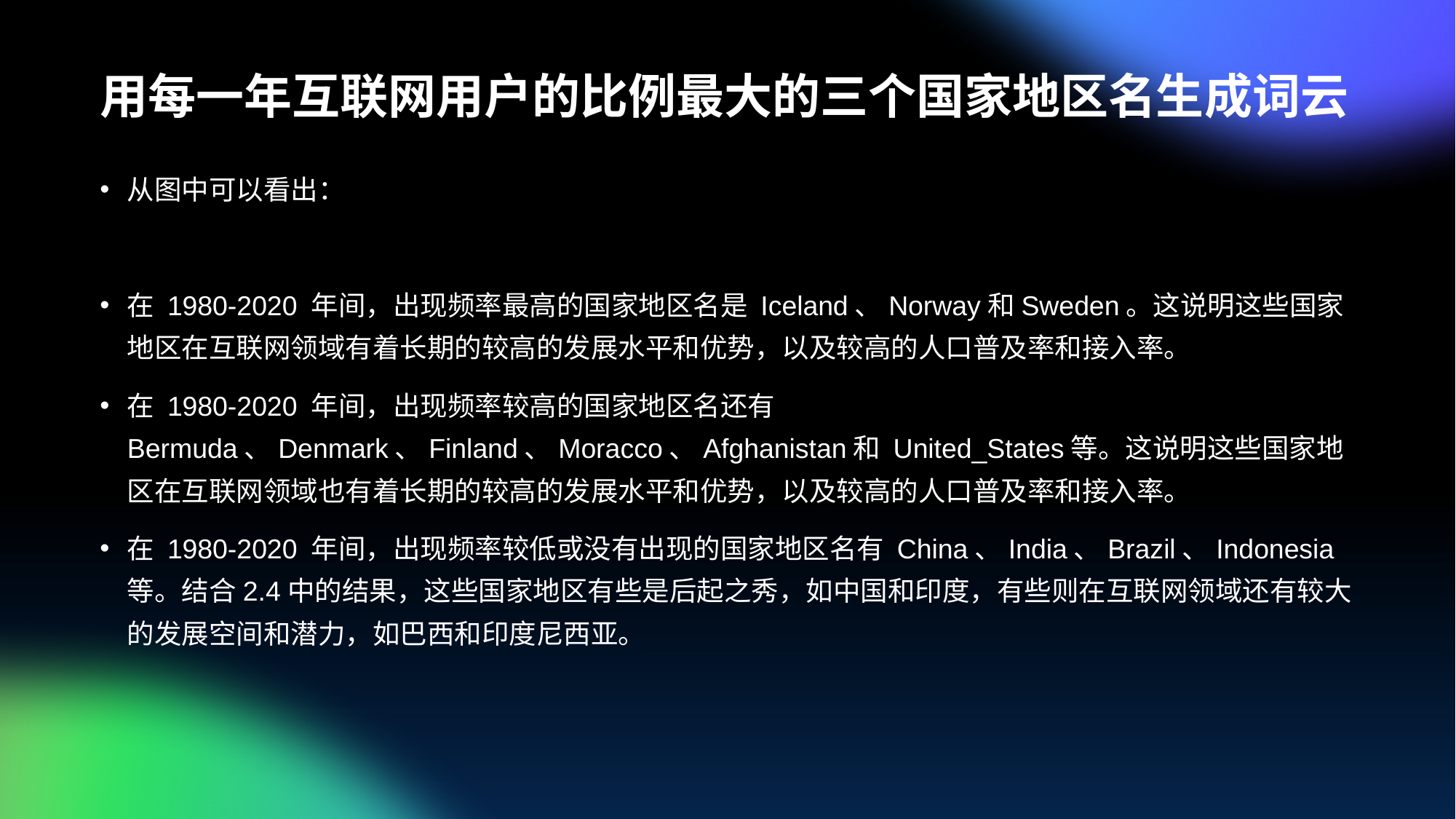

# 用每一年互联网用户的比例最大的三个国家地区名生成词云
从图中可以看出：

在 1980-2020 年间，出现频率最高的国家地区名是 Iceland、Norway和Sweden。这说明这些国家地区在互联网领域有着长期的较高的发展水平和优势，以及较高的人口普及率和接入率。
在 1980-2020 年间，出现频率较高的国家地区名还有 Bermuda、Denmark、Finland、Moracco、Afghanistan和 United_States等。这说明这些国家地区在互联网领域也有着长期的较高的发展水平和优势，以及较高的人口普及率和接入率。
在 1980-2020 年间，出现频率较低或没有出现的国家地区名有 China、India、Brazil、Indonesia 等。结合2.4中的结果，这些国家地区有些是后起之秀，如中国和印度，有些则在互联网领域还有较大的发展空间和潜力，如巴西和印度尼西亚。